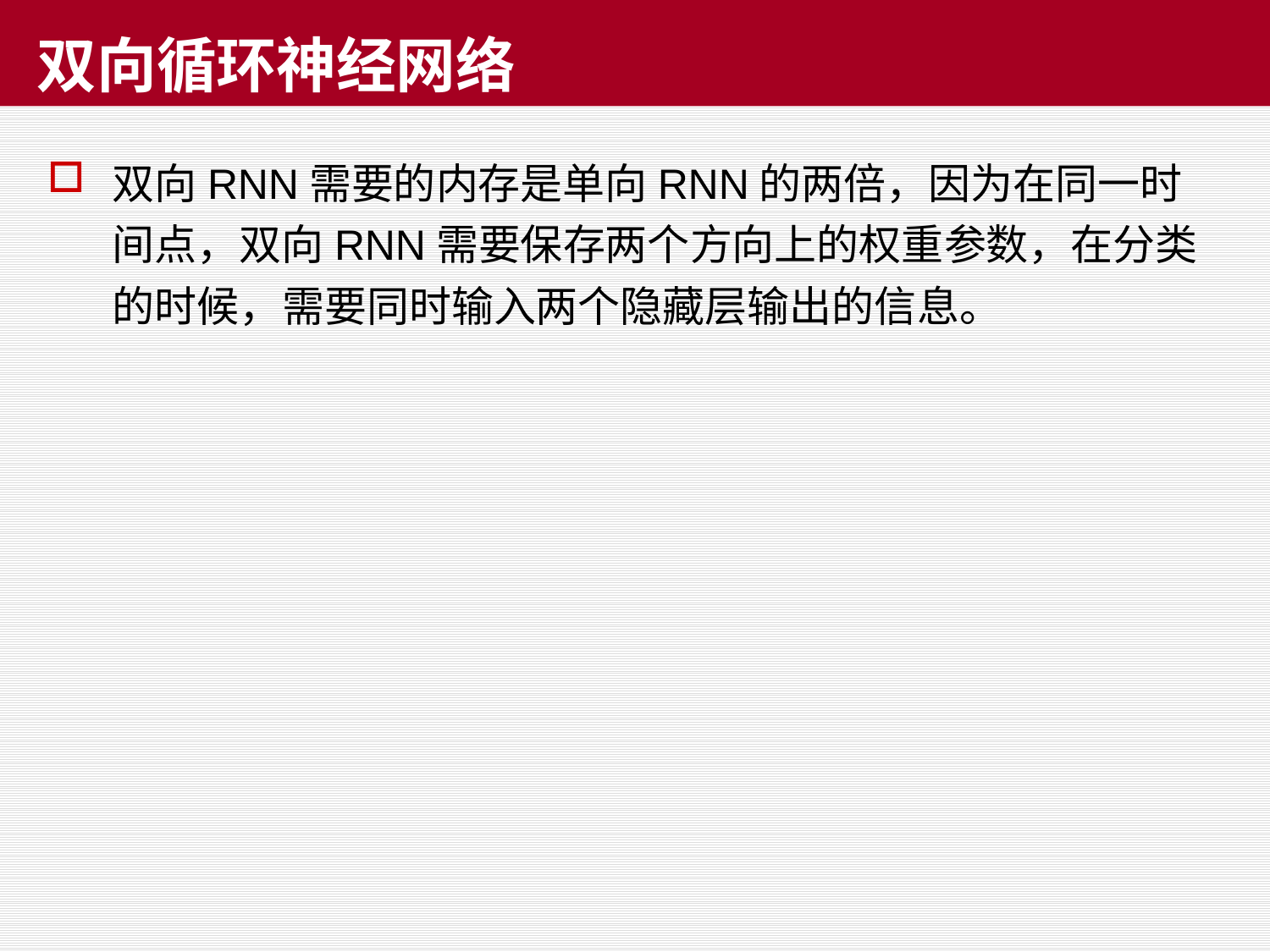

# 双向循环神经网络
双向RNN需要的内存是单向RNN的两倍，因为在同一时间点，双向RNN需要保存两个方向上的权重参数，在分类的时候，需要同时输入两个隐藏层输出的信息。